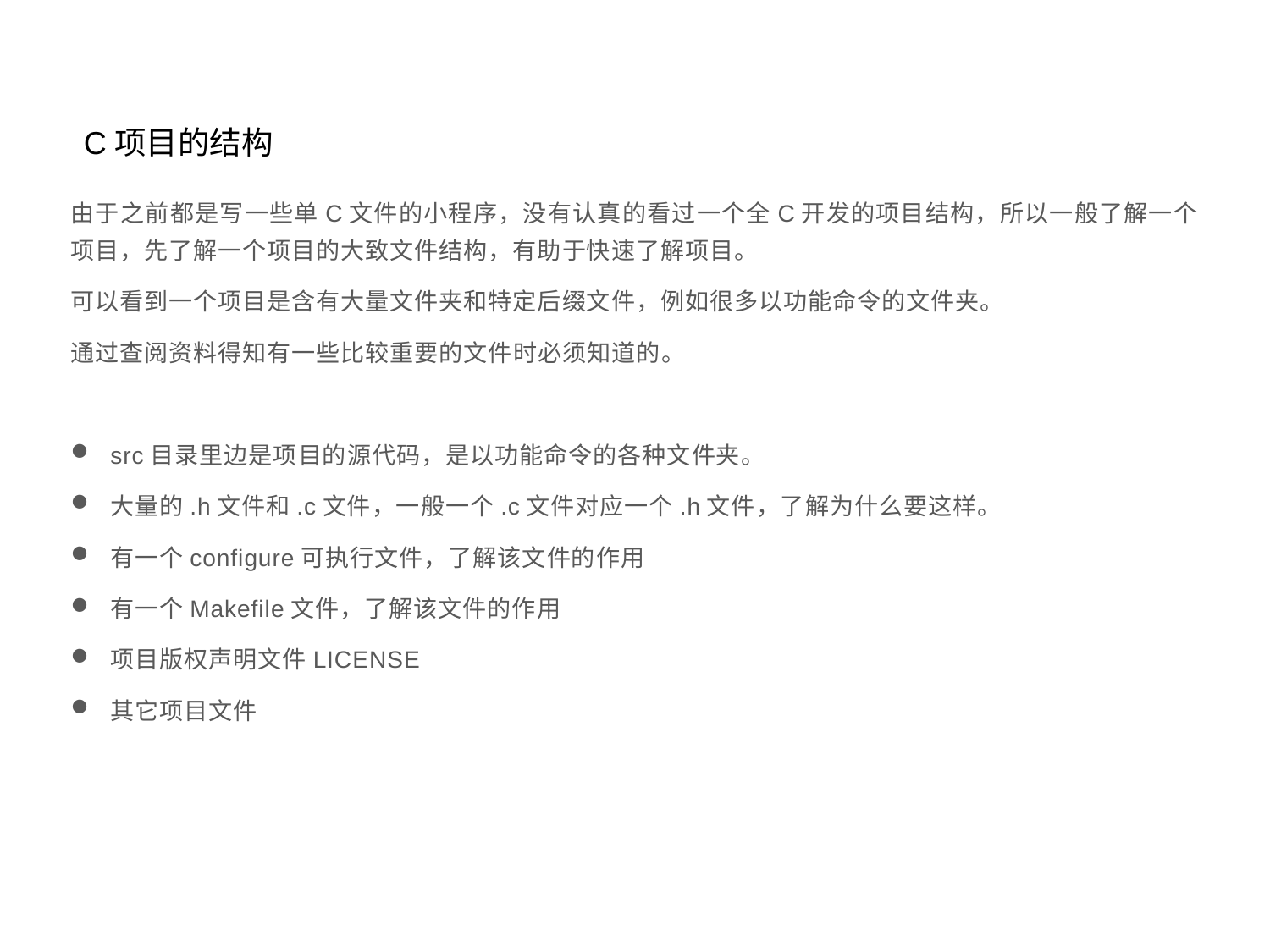

C项目的结构
由于之前都是写一些单C文件的小程序，没有认真的看过一个全C开发的项目结构，所以一般了解一个项目，先了解一个项目的大致文件结构，有助于快速了解项目。
可以看到一个项目是含有大量文件夹和特定后缀文件，例如很多以功能命令的文件夹。
通过查阅资料得知有一些比较重要的文件时必须知道的。

src目录里边是项目的源代码，是以功能命令的各种文件夹。
大量的.h文件和.c文件，一般一个.c文件对应一个.h文件，了解为什么要这样。
有一个configure可执行文件，了解该文件的作用
有一个Makefile文件，了解该文件的作用
项目版权声明文件LICENSE
其它项目文件